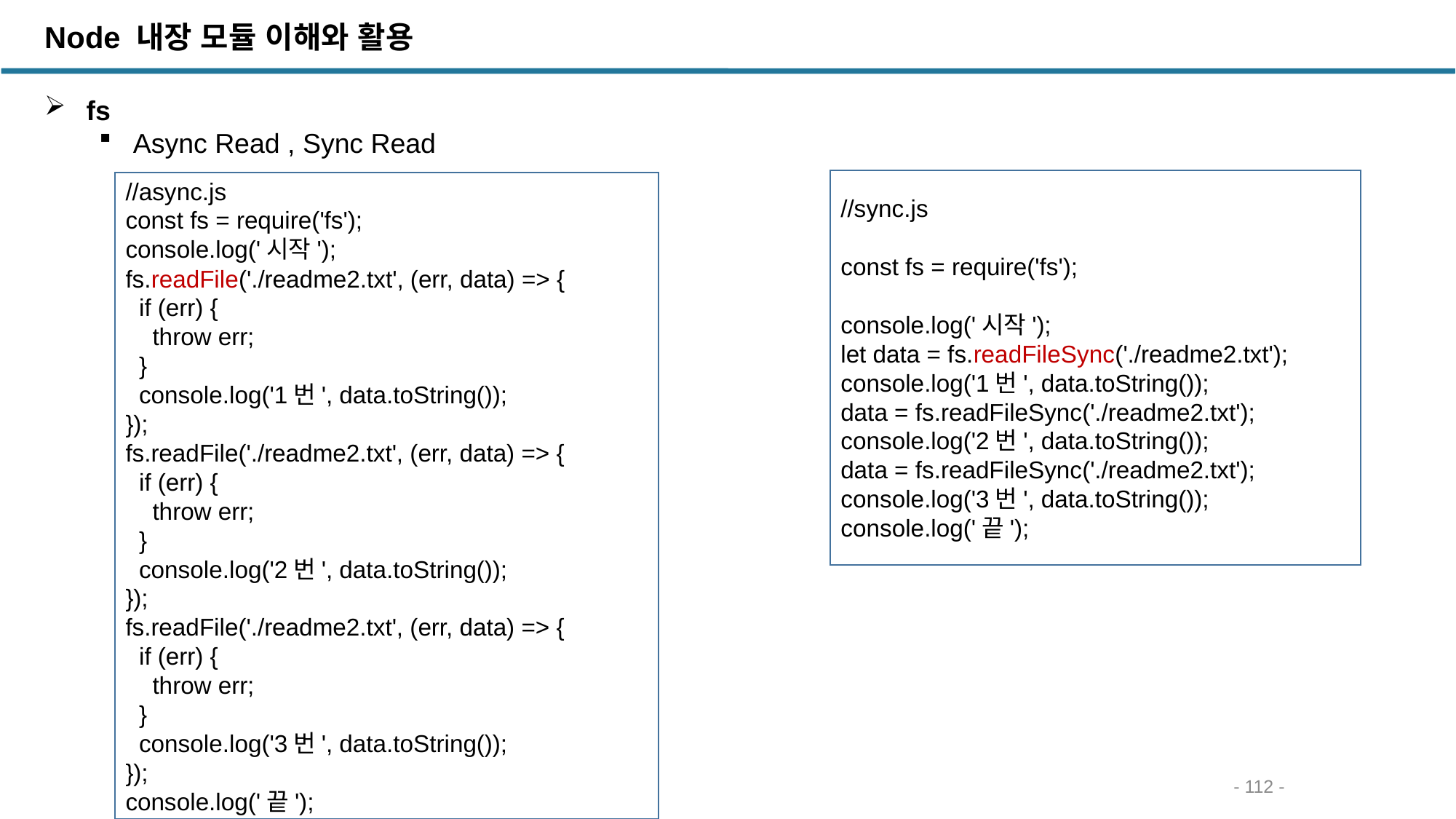

Node 내장 모듈 이해와 활용
 fs
Async Read , Sync Read

//sync.js

const fs = require('fs');

console.log('시작');
let data = fs.readFileSync('./readme2.txt');
console.log('1번', data.toString());
data = fs.readFileSync('./readme2.txt');
console.log('2번', data.toString());
data = fs.readFileSync('./readme2.txt');
console.log('3번', data.toString());
console.log('끝');
//async.js
const fs = require('fs');
console.log('시작');
fs.readFile('./readme2.txt', (err, data) => {
  if (err) {
    throw err;
  }
  console.log('1번', data.toString());
});
fs.readFile('./readme2.txt', (err, data) => {
  if (err) {
    throw err;
  }
  console.log('2번', data.toString());
});
fs.readFile('./readme2.txt', (err, data) => {
  if (err) {
    throw err;
  }
  console.log('3번', data.toString());
});
console.log('끝');
- 112 -